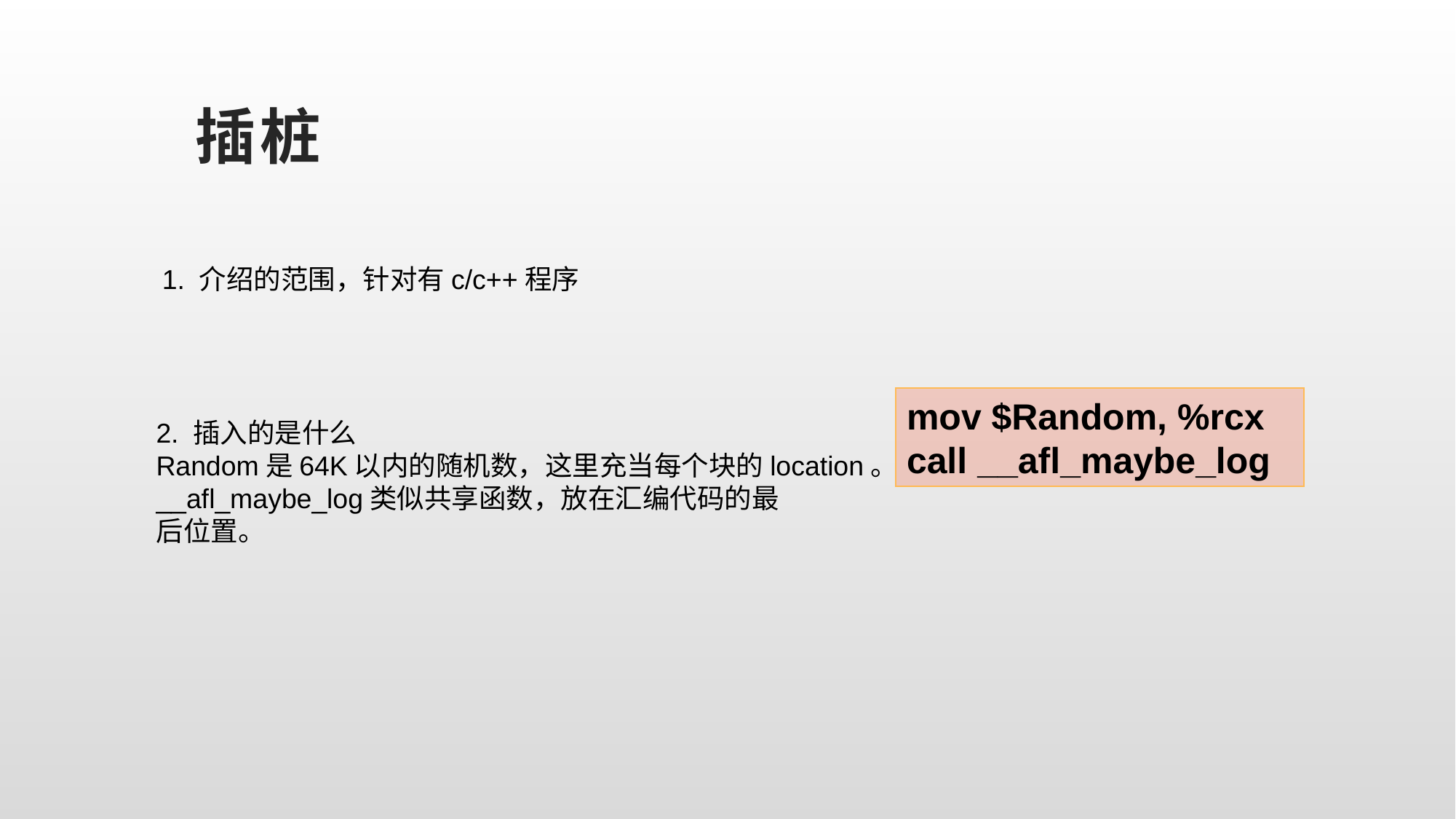

# 插桩
1. 介绍的范围，针对有c/c++程序
mov $Random, %rcx
call __afl_maybe_log
2. 插入的是什么
Random是64K以内的随机数，这里充当每个块的location。
__afl_maybe_log类似共享函数，放在汇编代码的最
后位置。